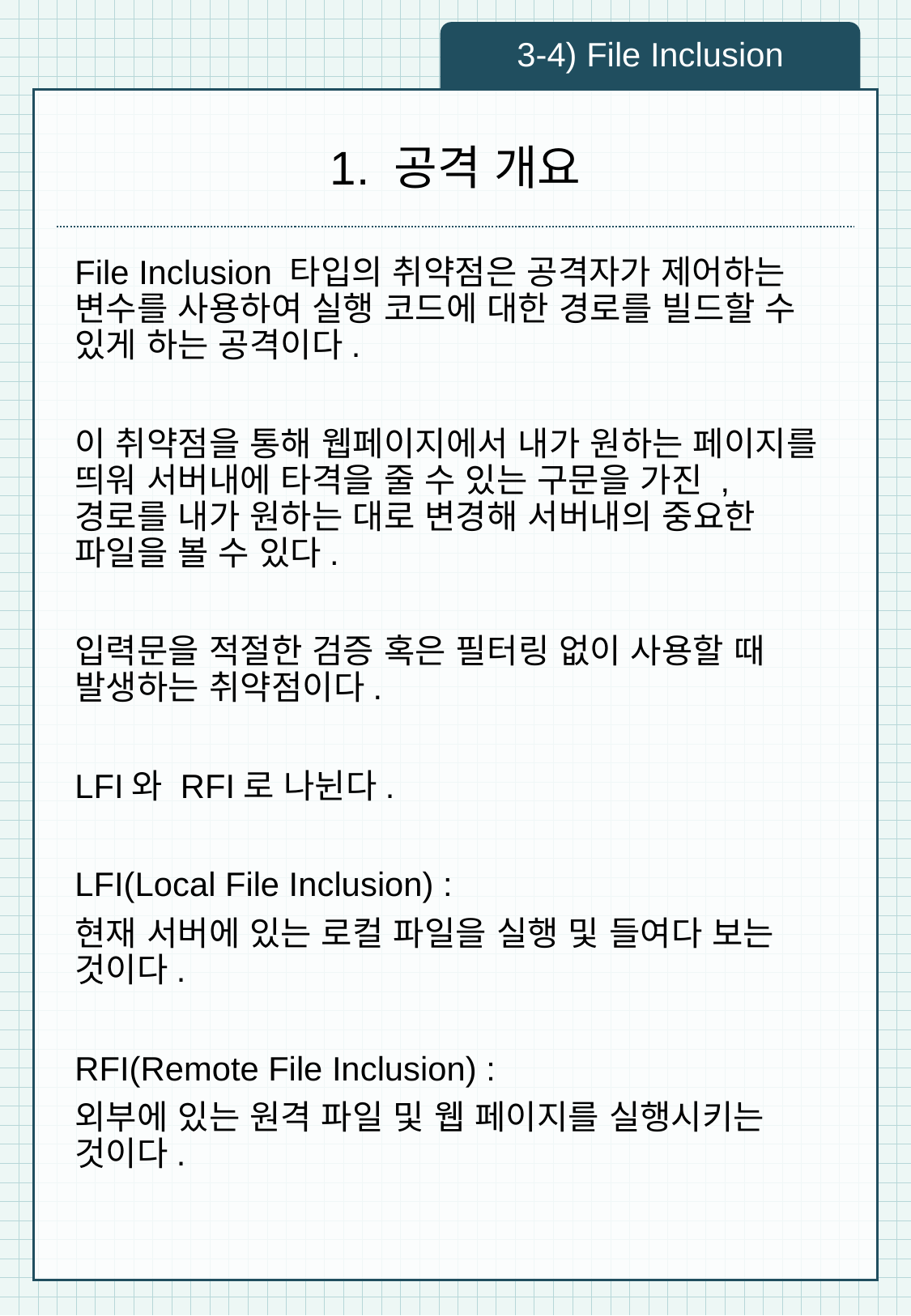

3-4) File Inclusion

# 1. 공격 개요
File Inclusion 타입의 취약점은 공격자가 제어하는 변수를 사용하여 실행 코드에 대한 경로를 빌드할 수 있게 하는 공격이다.

이 취약점을 통해 웹페이지에서 내가 원하는 페이지를 띄워 서버내에 타격을 줄 수 있는 구문을 가진 , 경로를 내가 원하는 대로 변경해 서버내의 중요한 파일을 볼 수 있다.

입력문을 적절한 검증 혹은 필터링 없이 사용할 때 발생하는 취약점이다.

LFI와 RFI로 나뉜다.

LFI(Local File Inclusion) :
현재 서버에 있는 로컬 파일을 실행 및 들여다 보는 것이다.

RFI(Remote File Inclusion) :
외부에 있는 원격 파일 및 웹 페이지를 실행시키는 것이다.